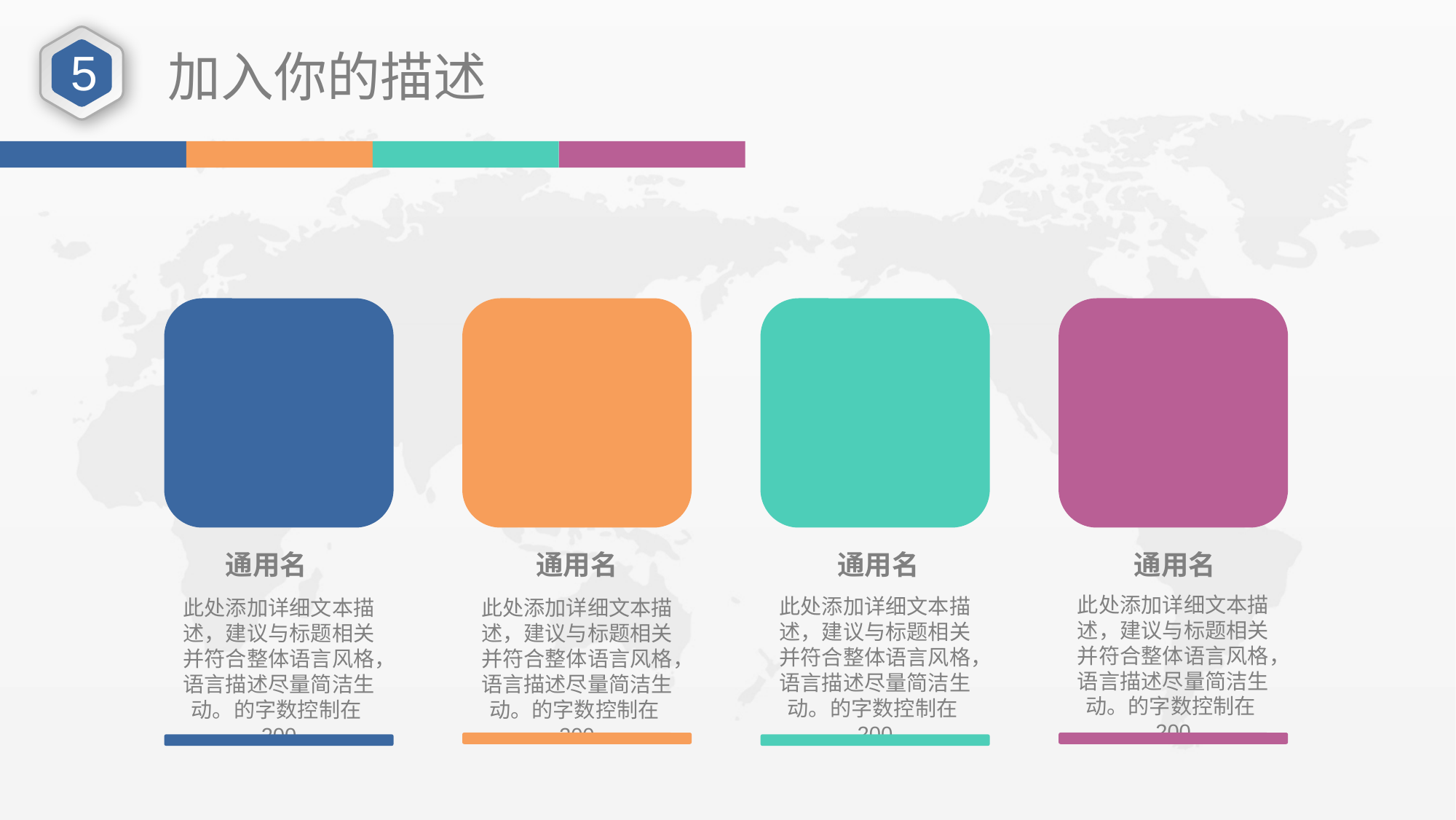

5

加入你的描述

此处添加详细文本描述，建议与标题相关并符合整体语言风格，语言描述尽量简洁生动。的字数控制在200

此处添加详细文本描述，建议与标题相关并符合整体语言风格，语言描述尽量简洁生动。的字数控制在200

此处添加详细文本描述，建议与标题相关并符合整体语言风格，语言描述尽量简洁生动。的字数控制在200

此处添加详细文本描述，建议与标题相关并符合整体语言风格，语言描述尽量简洁生动。的字数控制在200

通用名
通用名
通用名
通用名